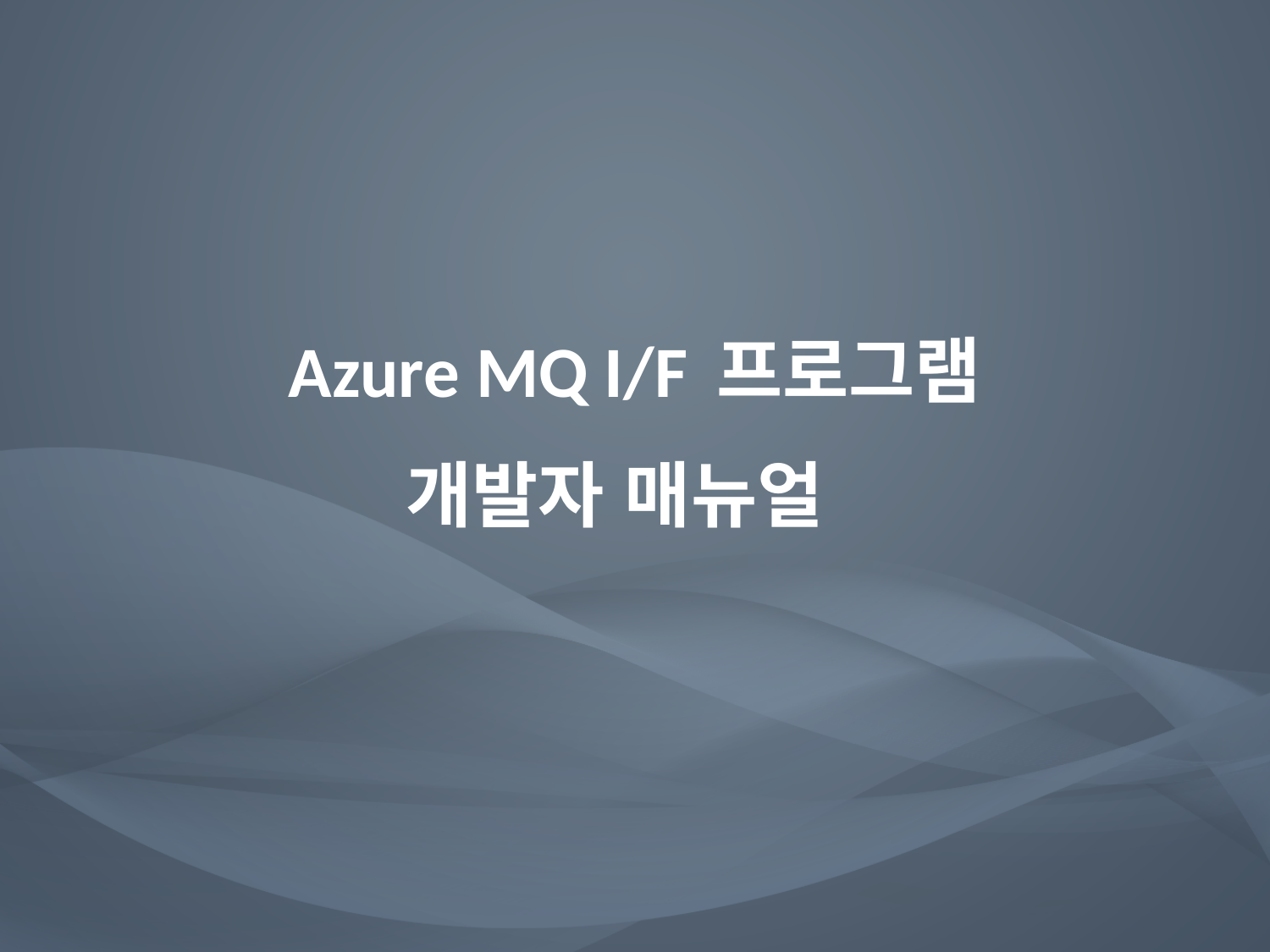

# Azure MQ I/F 프로그램 개발자 매뉴얼